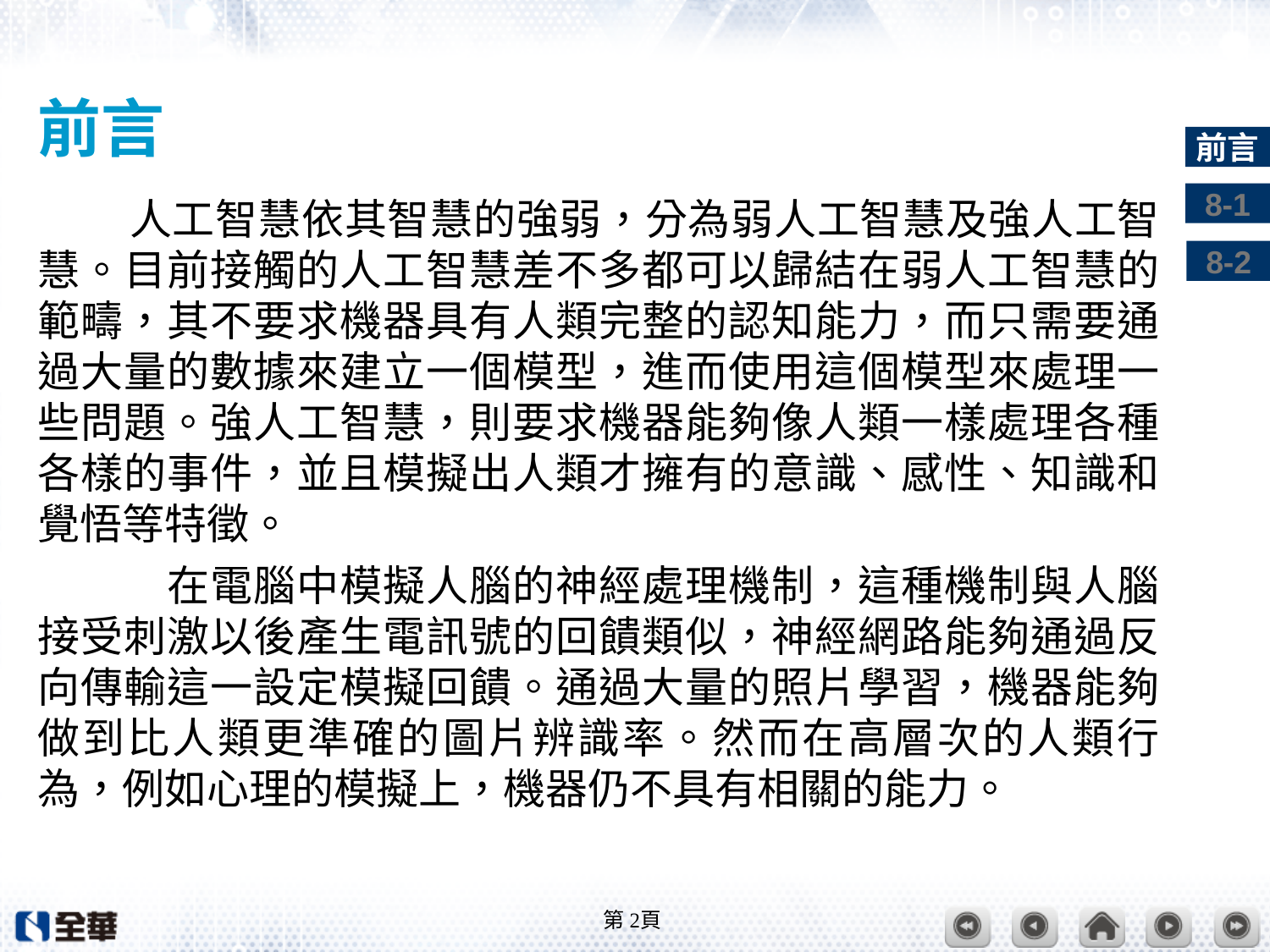

# 前言
        人工智慧依其智慧的強弱，分為弱人工智慧及強人工智慧。目前接觸的人工智慧差不多都可以歸結在弱人工智慧的範疇，其不要求機器具有人類完整的認知能力，而只需要通過大量的數據來建立一個模型，進而使用這個模型來處理一些問題。強人工智慧，則要求機器能夠像人類一樣處理各種各樣的事件，並且模擬出人類才擁有的意識、感性、知識和覺悟等特徵。
 	在電腦中模擬人腦的神經處理機制，這種機制與人腦接受刺激以後產生電訊號的回饋類似，神經網路能夠通過反向傳輸這一設定模擬回饋。通過大量的照片學習，機器能夠做到比人類更準確的圖片辨識率。然而在高層次的人類行為，例如心理的模擬上，機器仍不具有相關的能力。